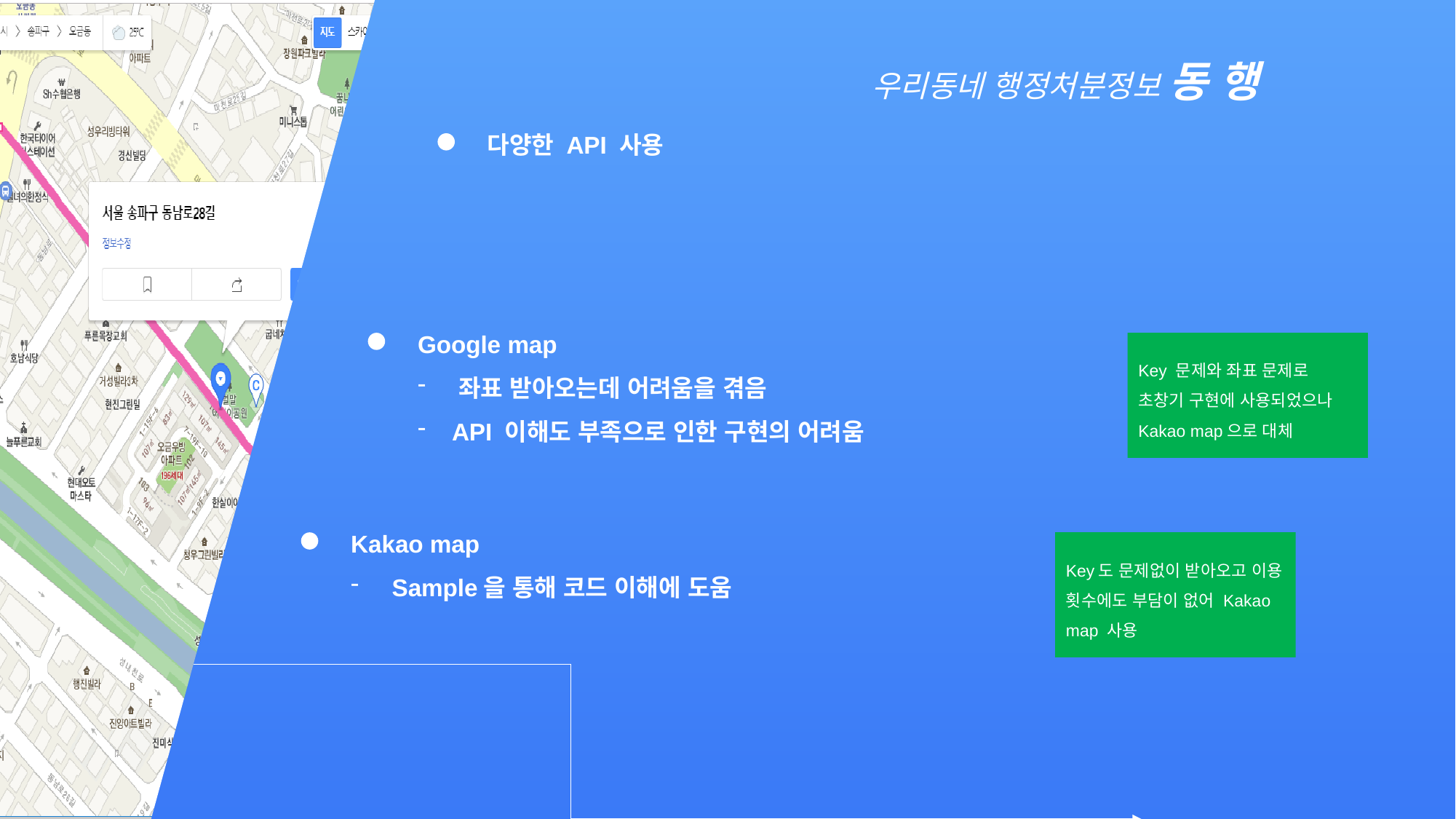

우리동네 행정처분정보 동 행
다양한 API 사용

Google map
좌표 받아오는데 어려움을 겪음
API 이해도 부족으로 인한 구현의 어려움

Key 문제와 좌표 문제로 초창기 구현에 사용되었으나 Kakao map으로 대체
Kakao map
Sample을 통해 코드 이해에 도움

Key도 문제없이 받아오고 이용 횟수에도 부담이 없어 Kakao map 사용